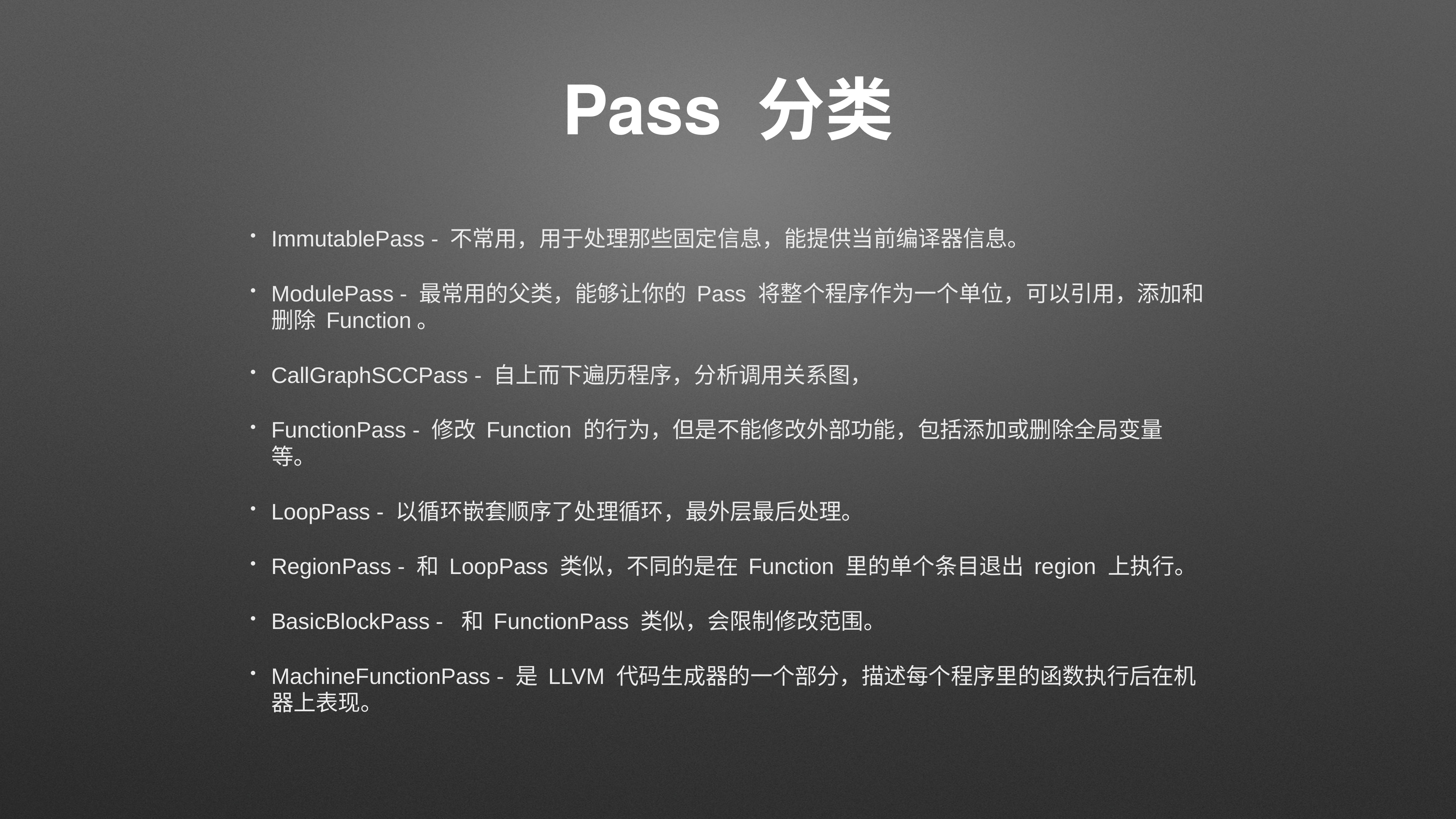

# Pass 分类
ImmutablePass - 不常用，用于处理那些固定信息，能提供当前编译器信息。
ModulePass - 最常用的父类，能够让你的 Pass 将整个程序作为一个单位，可以引用，添加和删除 Function。
CallGraphSCCPass - 自上而下遍历程序，分析调用关系图，
FunctionPass - 修改 Function 的行为，但是不能修改外部功能，包括添加或删除全局变量等。
LoopPass - 以循环嵌套顺序了处理循环，最外层最后处理。
RegionPass - 和 LoopPass 类似，不同的是在 Function 里的单个条目退出 region 上执行。
BasicBlockPass -  和 FunctionPass 类似，会限制修改范围。
MachineFunctionPass - 是 LLVM 代码生成器的一个部分，描述每个程序里的函数执行后在机器上表现。